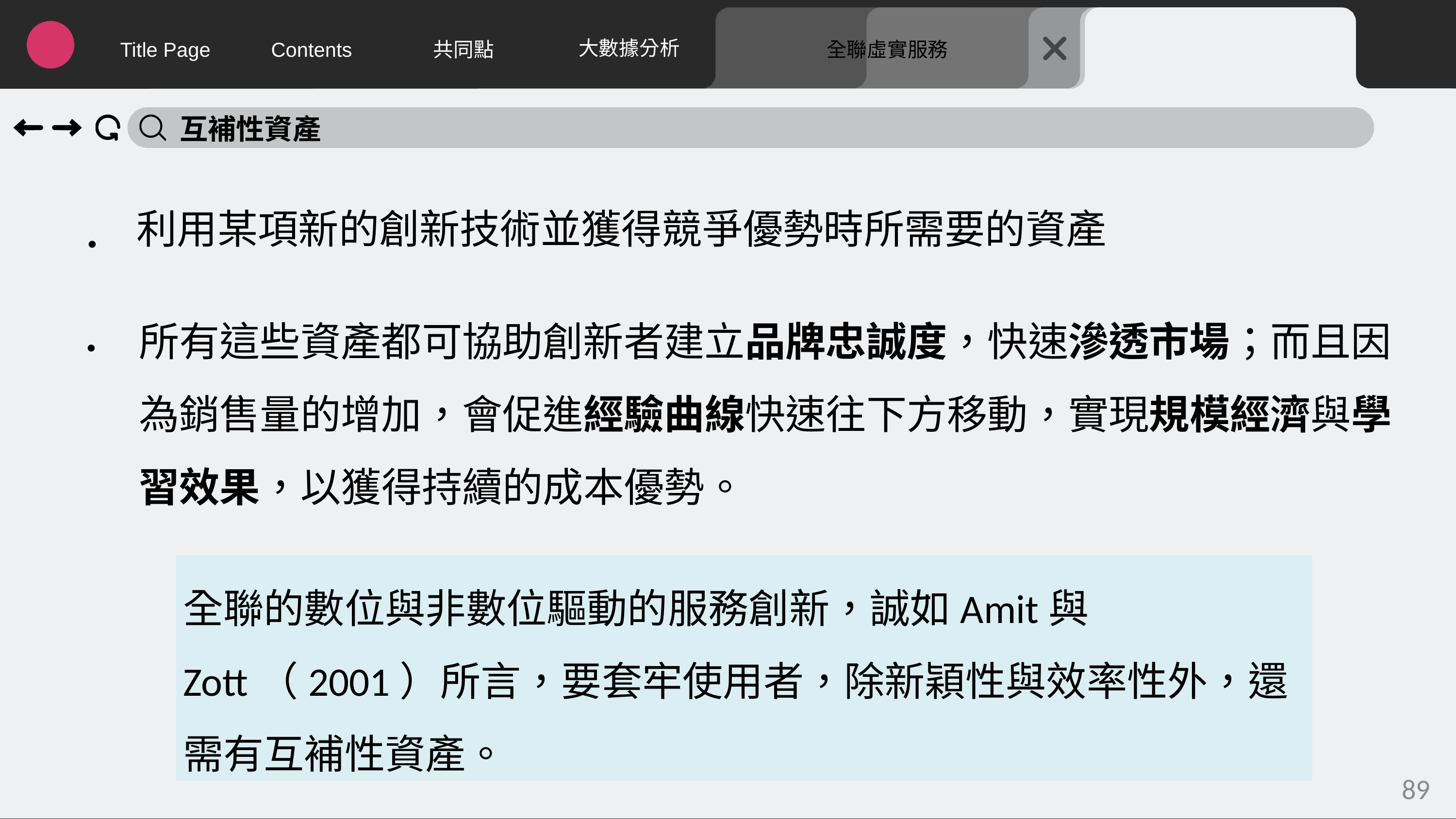

大數據分析
Title Page
Contents
共同點
全聯虛實服務

互補性資產

．
利用某項新的創新技術並獲得競爭優勢時所需要的資產
所有這些資產都可協助創新者建立品牌忠誠度，快速滲透市場；而且因為銷售量的增加，會促進經驗曲線快速往下方移動，實現規模經濟與學習效果，以獲得持續的成本優勢。
．
全聯的數位與非數位驅動的服務創新，誠如Amit與Zott（2001）所言，要套牢使用者，除新穎性與效率性外，還需有互補性資產。
89